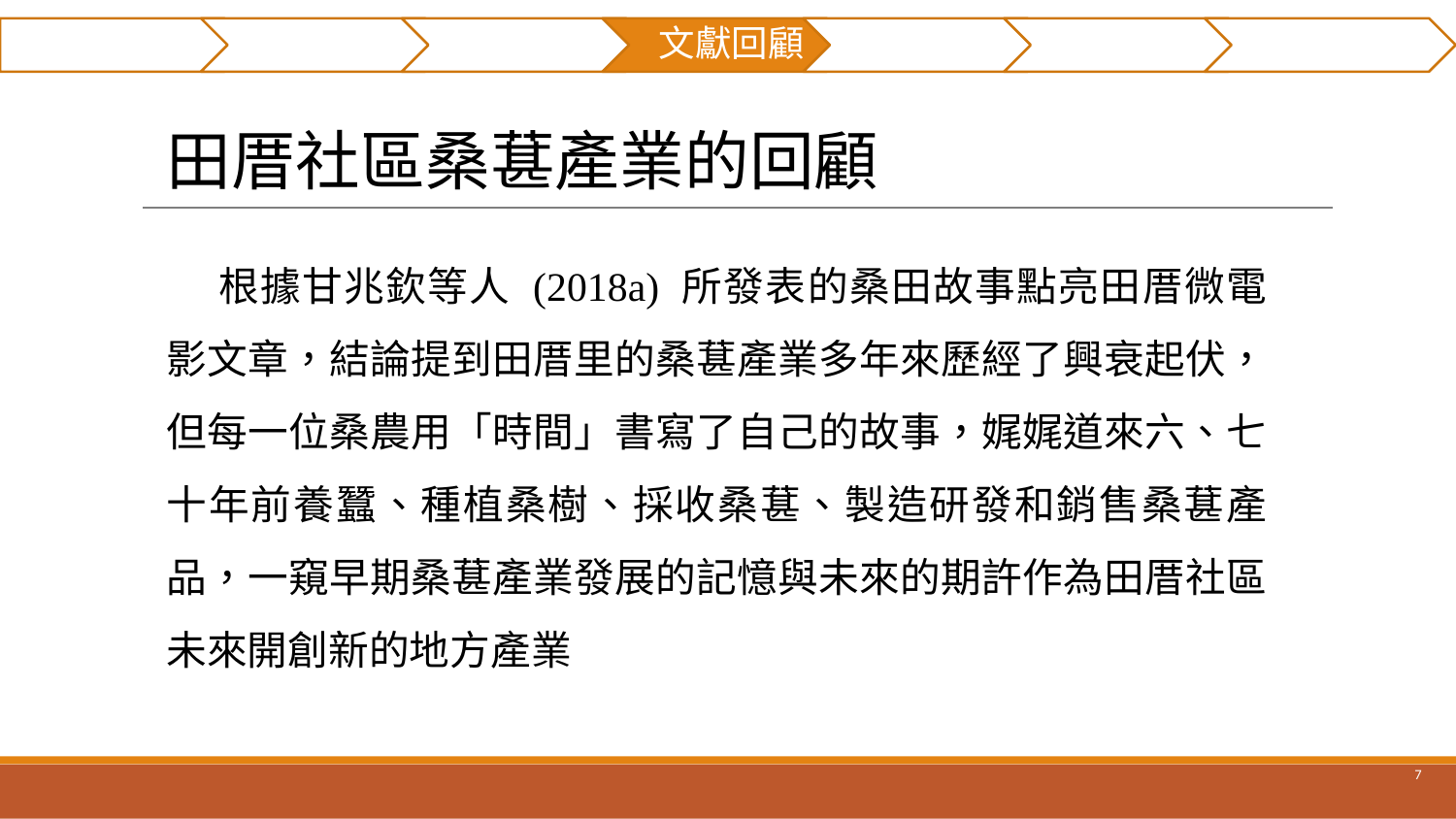

摘要

研究貢獻

前言

文獻回顧

研究方法

實例分析

結論與建議
# 田厝社區桑葚產業的回顧
    根據甘兆欽等人 (2018a) 所發表的桑田故事點亮田厝微電影文章，結論提到田厝里的桑葚產業多年來歷經了興衰起伏，但每一位桑農用「時間」書寫了自己的故事，娓娓道來六、七十年前養蠶、種植桑樹、採收桑葚、製造研發和銷售桑葚產品，一窺早期桑葚產業發展的記憶與未來的期許作為田厝社區未來開創新的地方產業
7